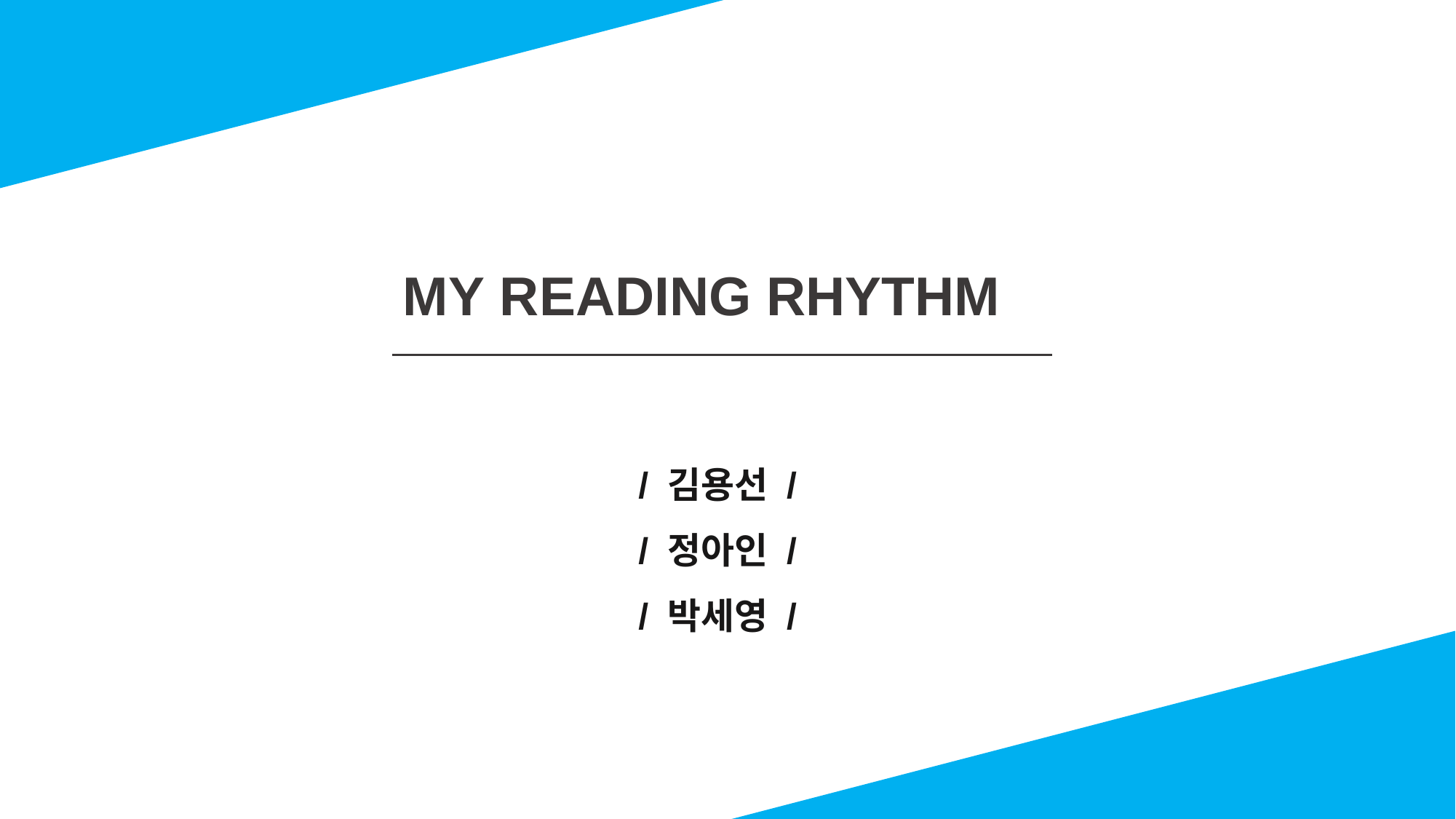

MY READING RHYTHM
/ 김용선 /
/ 정아인 /
/ 박세영 /